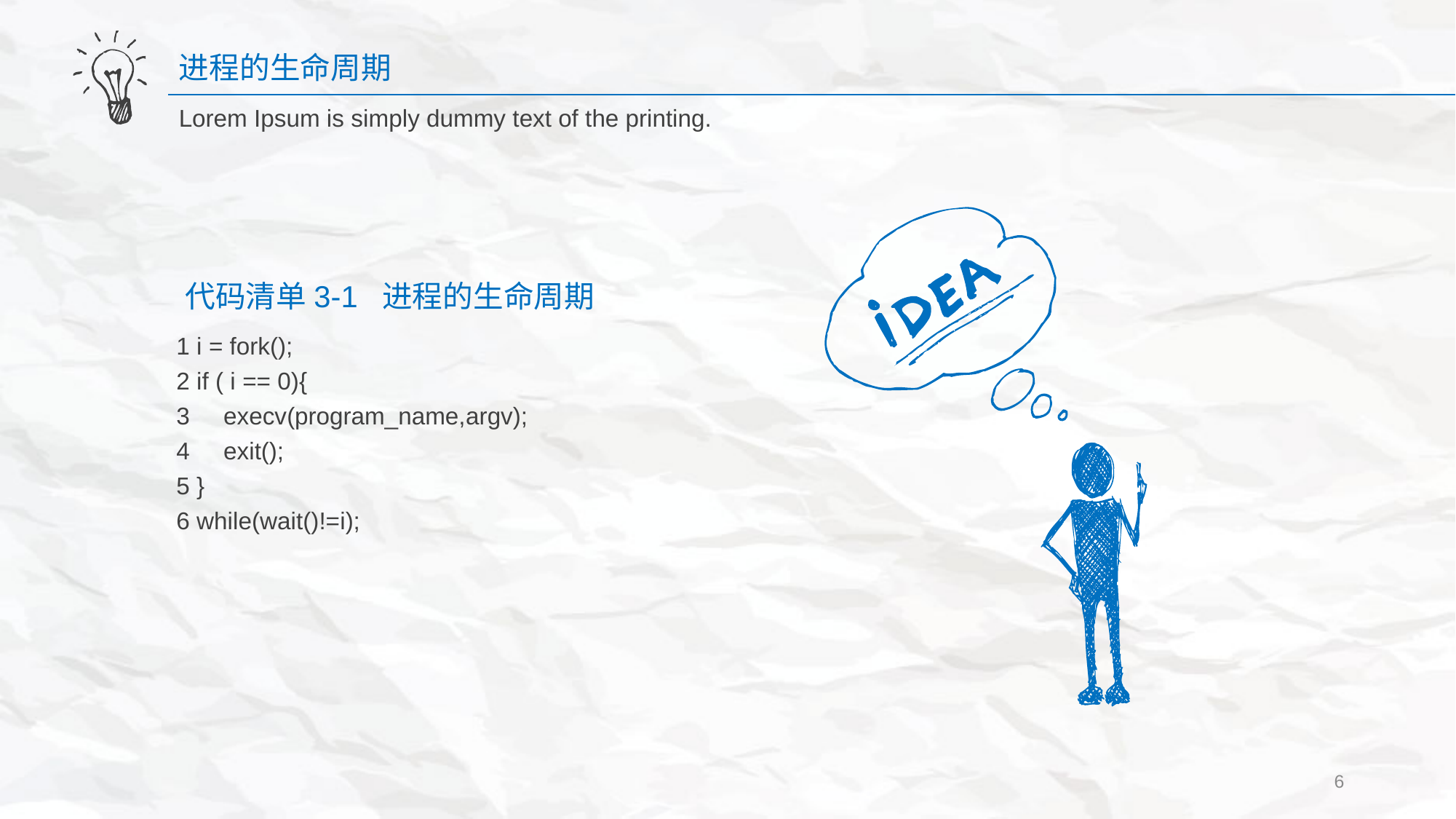

进程的生命周期
Lorem Ipsum is simply dummy text of the printing.

代码清单3-1  进程的生命周期
​1 ​i​ =​ fork();
​2​ if ( i ​==​ 0)​{
​3​​​     execv(program_name,​argv);
​4​​​     exit();
​5 ​}
​6 ​while(wait()​!=​i);
6